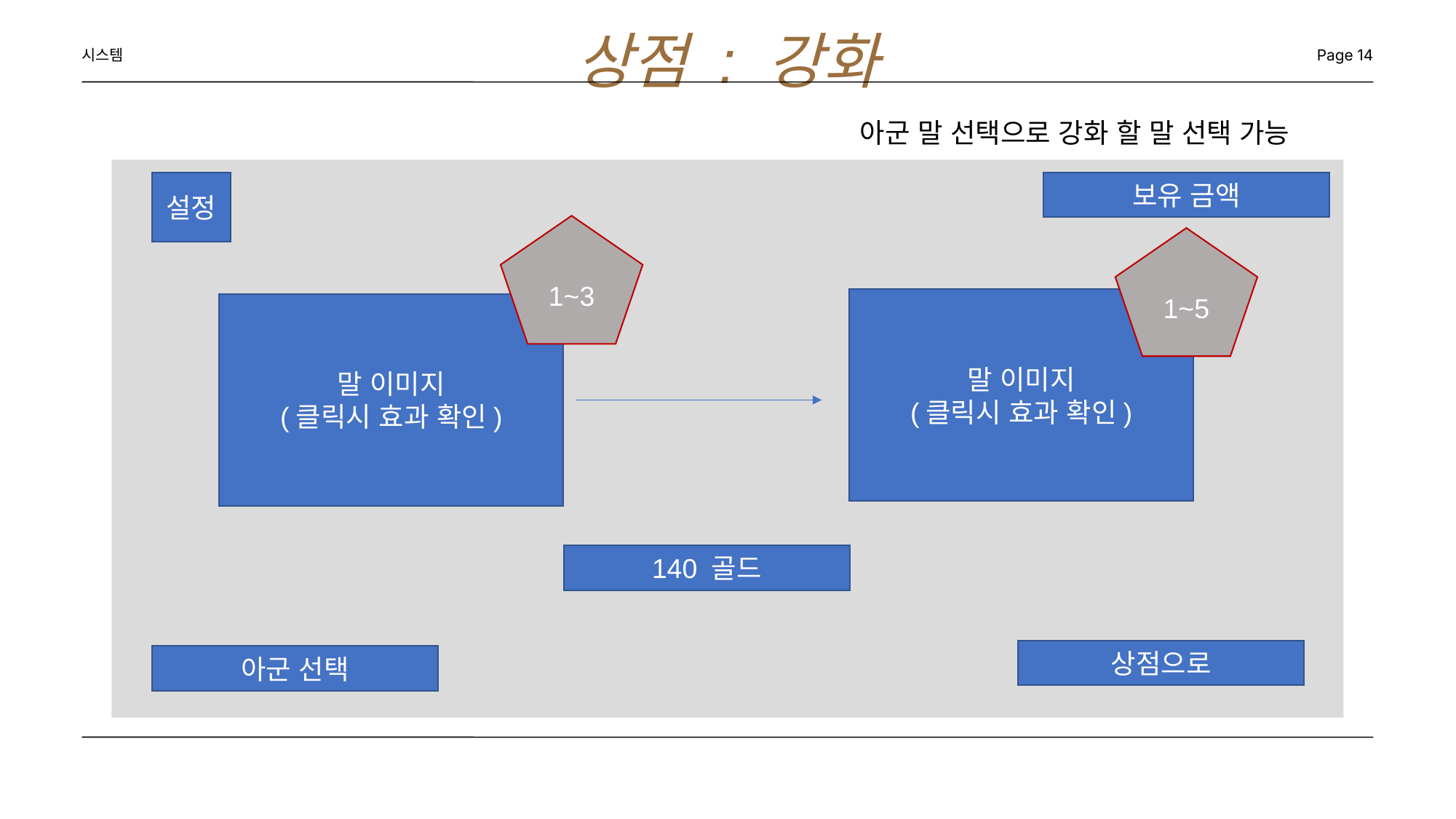

상점 : 강화
시스템
Page 14

아군 말 선택으로 강화 할 말 선택 가능

설정
보유 금액
1~3
1~5
말 이미지
(클릭시 효과 확인)
말 이미지
(클릭시 효과 확인)
140 골드
상점으로
아군 선택